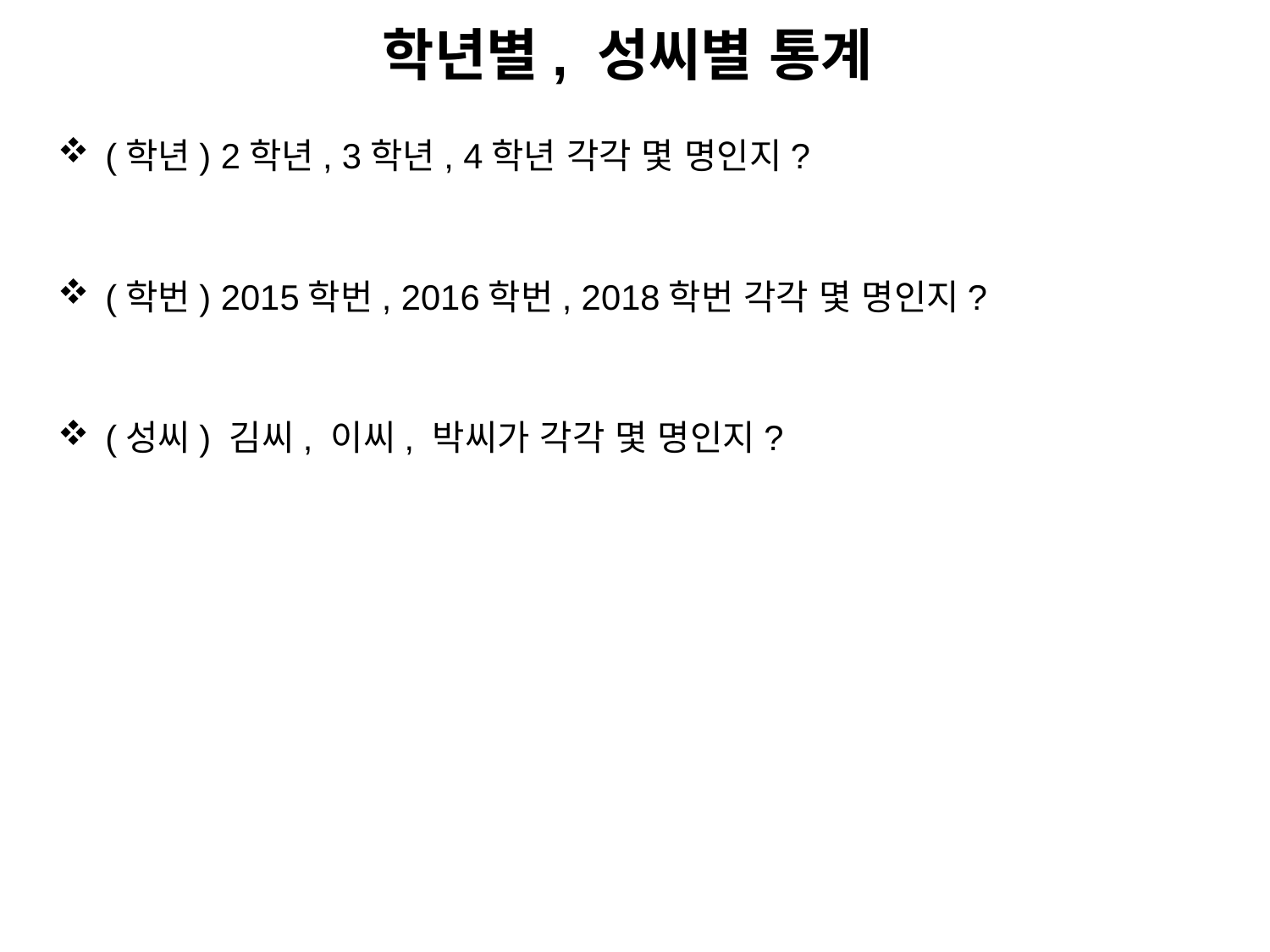

filePosition='D:/Dropbox/0. 수업자료/0.해양대기자료분석및실험_파이썬기초+데이터분석'
fileName = '출석부.csv'

f = open(filePosition + '/' + fileName, 'r')

line = f.readlines()   # 한 줄씩 리스트로 저장하여 모두 읽기
students_level = []  # 초기 학생 이름을 저장할 리스트 생성
students_year = []
students_surname = []

for str in line[1:]:   # 첫번째 줄 불필요함
    strdata_split = str.split(',')  # 쉼표로 분리함.
    student_year = strdata_split[0][:4]
    student_level = strdata_split[1]
    student_surname = strdata_split[2][0]

    students_level.append(student_level) # students리스트에 붙이기.
    students_year.append(student_year) # students리스트에 붙이기.
    students_surname.append(student_surname) # students리스트에 붙이기.

print('학년:', students_level)
print()
print('학번:', students_year)
print()
print('성:', students_surname)

level_result = [0,0,0,0,0]
for i in students_level:
    if i == '2':
        level_result[2] = level_result[2] + 1
    elif i == '3':
        level_result[3] = level_result[3] + 1
    elif i == '4':
        level_result[4] = level_result[4] + 1
print()
print('---결과----')
print('2학년:',level_result[2], '명,  3학년:', level_result[2], '명,  3학년:', level_result[3],'명')

year_result = [0,0,0]
for i in students_year:
    if i == '2015':
        year_result[0] = year_result[0] + 1
    elif i == '2016':
        year_result[1] = year_result[1] + 1
    elif i == '2017':
        year_result[2] = year_result[2] + 1

print('2015학번:',year_result[0], '명,  2016학번:', year_result[1], '명,  2017학번:', year_result[2],'명')

surname_result = [0,0,0]
for i in students_surname:
    if i == '김':
        surname_result[0] = surname_result[0] + 1
    elif i == '고':
        surname_result[1] = surname_result[1] + 1
    elif i == '박':
        surname_result[2] = surname_result[2] + 1

print('김씨:',surname_result[0], '명,  고씨:', surname_result[1], '명,  박씨:', surname_result[2],'명')

# 학년별, 성씨별 통계
(학년) 2학년, 3학년, 4학년 각각 몇 명인지?

(학번) 2015학번, 2016학번, 2018학번 각각 몇 명인지?

(성씨) 김씨, 이씨, 박씨가 각각 몇 명인지?